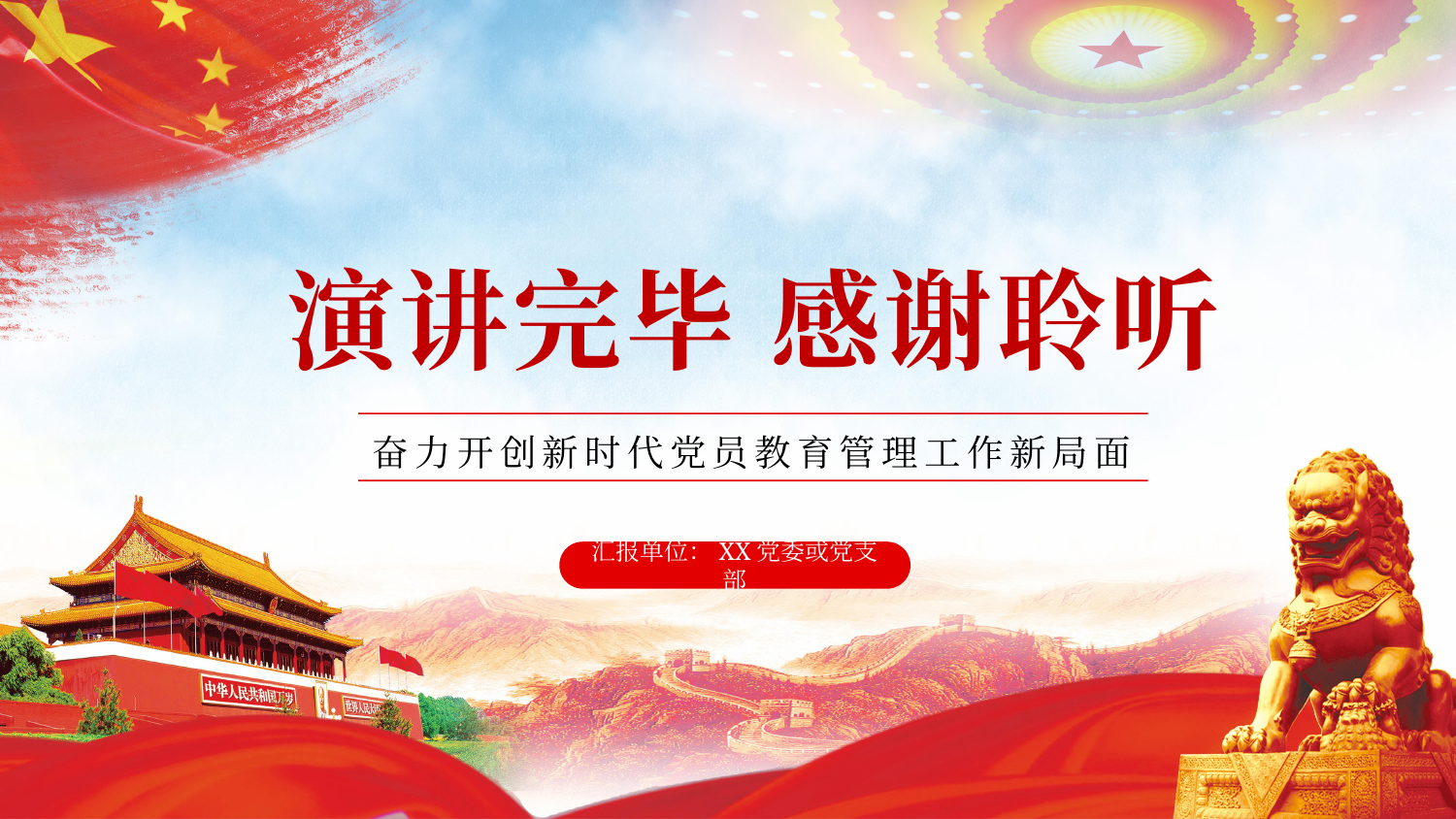

演讲完毕 感谢聆听
奋力开创新时代党员教育管理工作新局面

汇报单位：XX党委或党支部